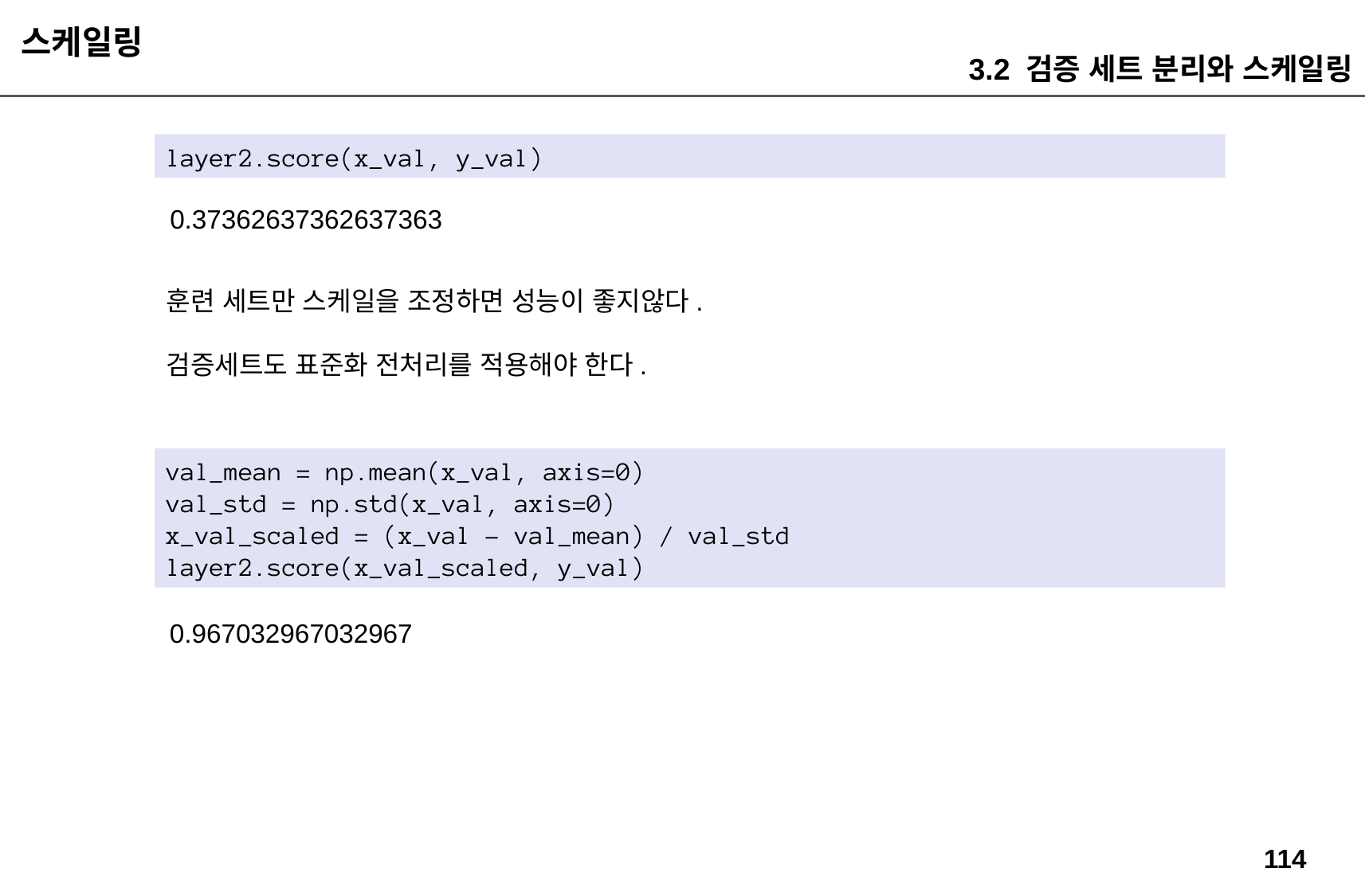

스케일링
3.2 검증 세트 분리와 스케일링
layer2.score(x_val, y_val)
0.37362637362637363
훈련 세트만 스케일을 조정하면 성능이 좋지않다.

검증세트도 표준화 전처리를 적용해야 한다.
val_mean = np.mean(x_val, axis=0)
val_std = np.std(x_val, axis=0)
x_val_scaled = (x_val - val_mean) / val_std
layer2.score(x_val_scaled, y_val)
0.967032967032967